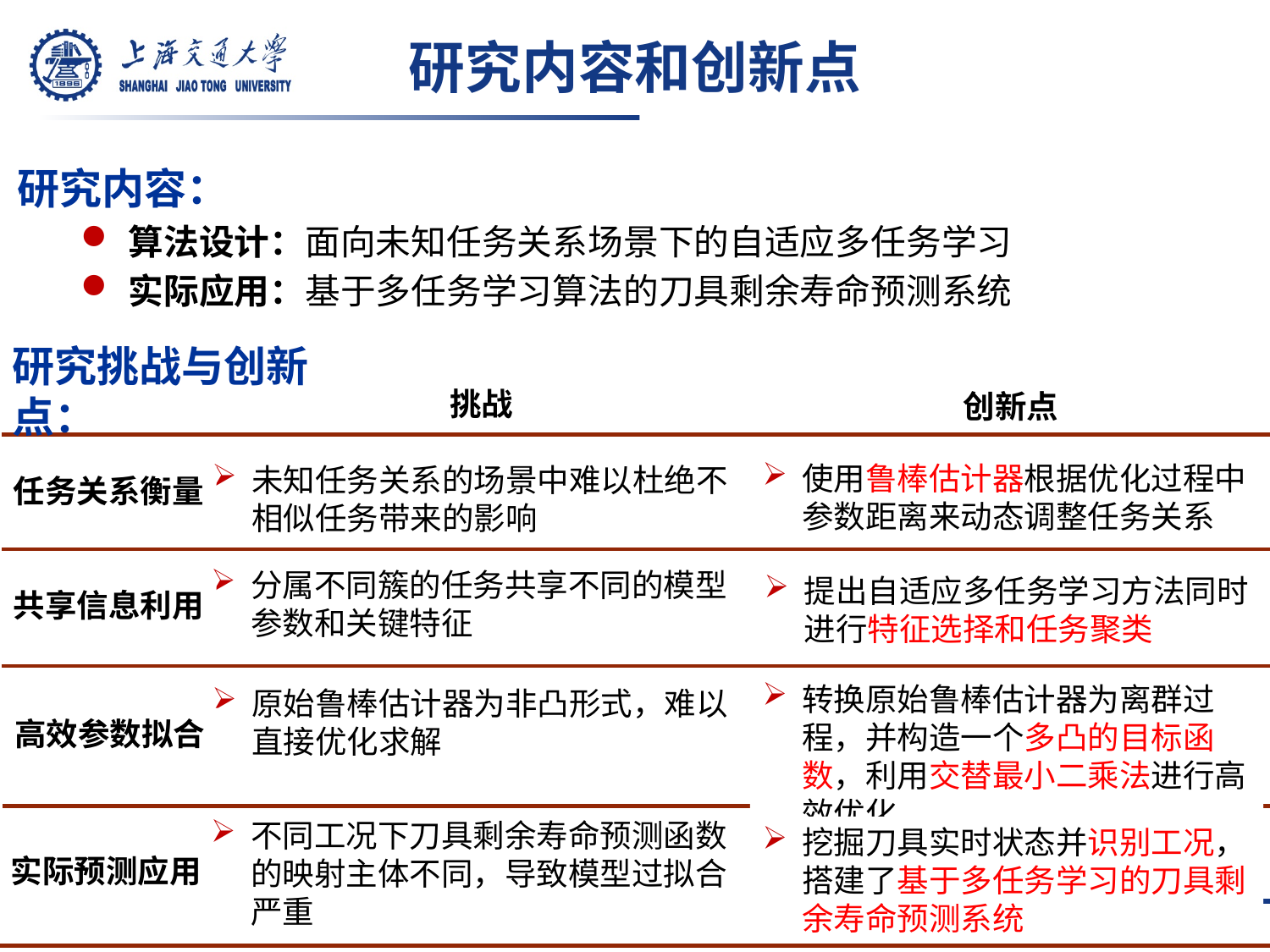

# 研究内容和创新点
研究内容：
算法设计：面向未知任务关系场景下的自适应多任务学习
实际应用：基于多任务学习算法的刀具剩余寿命预测系统
研究挑战与创新点：
挑战
创新点
使用鲁棒估计器根据优化过程中参数距离来动态调整任务关系
未知任务关系的场景中难以杜绝不相似任务带来的影响
任务关系衡量
分属不同簇的任务共享不同的模型参数和关键特征
提出自适应多任务学习方法同时进行特征选择和任务聚类
共享信息利用
转换原始鲁棒估计器为离群过程，并构造一个多凸的目标函数，利用交替最小二乘法进行高效优化
原始鲁棒估计器为非凸形式，难以直接优化求解
高效参数拟合
不同工况下刀具剩余寿命预测函数的映射主体不同，导致模型过拟合严重
挖掘刀具实时状态并识别工况，搭建了基于多任务学习的刀具剩余寿命预测系统
实际预测应用